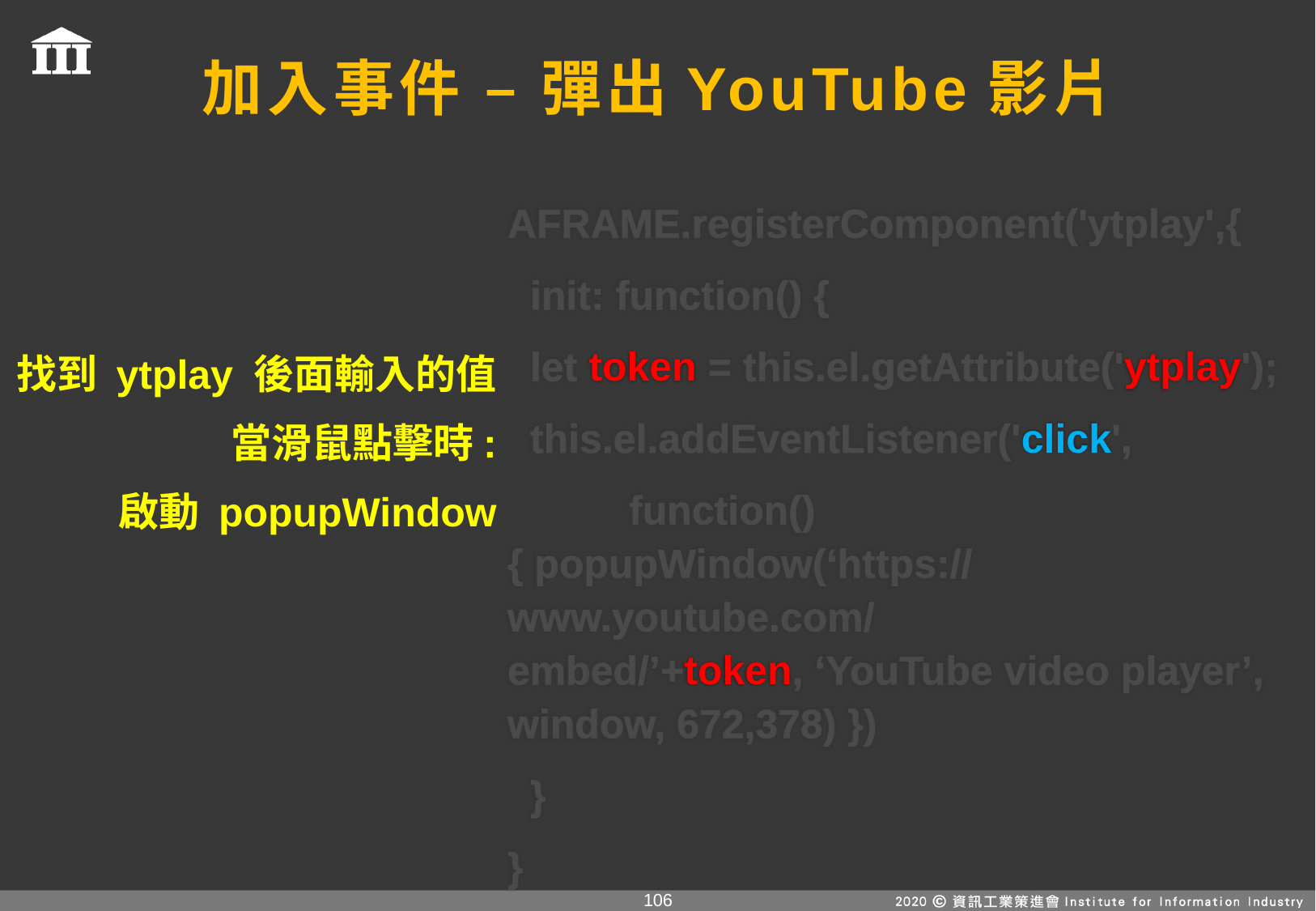

# 加入事件 – 彈出YouTube影片
AFRAME.registerComponent('ytplay',{
  init: function() {
  let token = this.el.getAttribute('ytplay');
  this.el.addEventListener('click',
	function(){ popupWindow(‘https://www.youtube.com/embed/’+token, ‘YouTube video player’, window, 672,378) })
  }
}
找到 ytplay 後面輸入的值
當滑鼠點擊時:
啟動 popupWindow

106